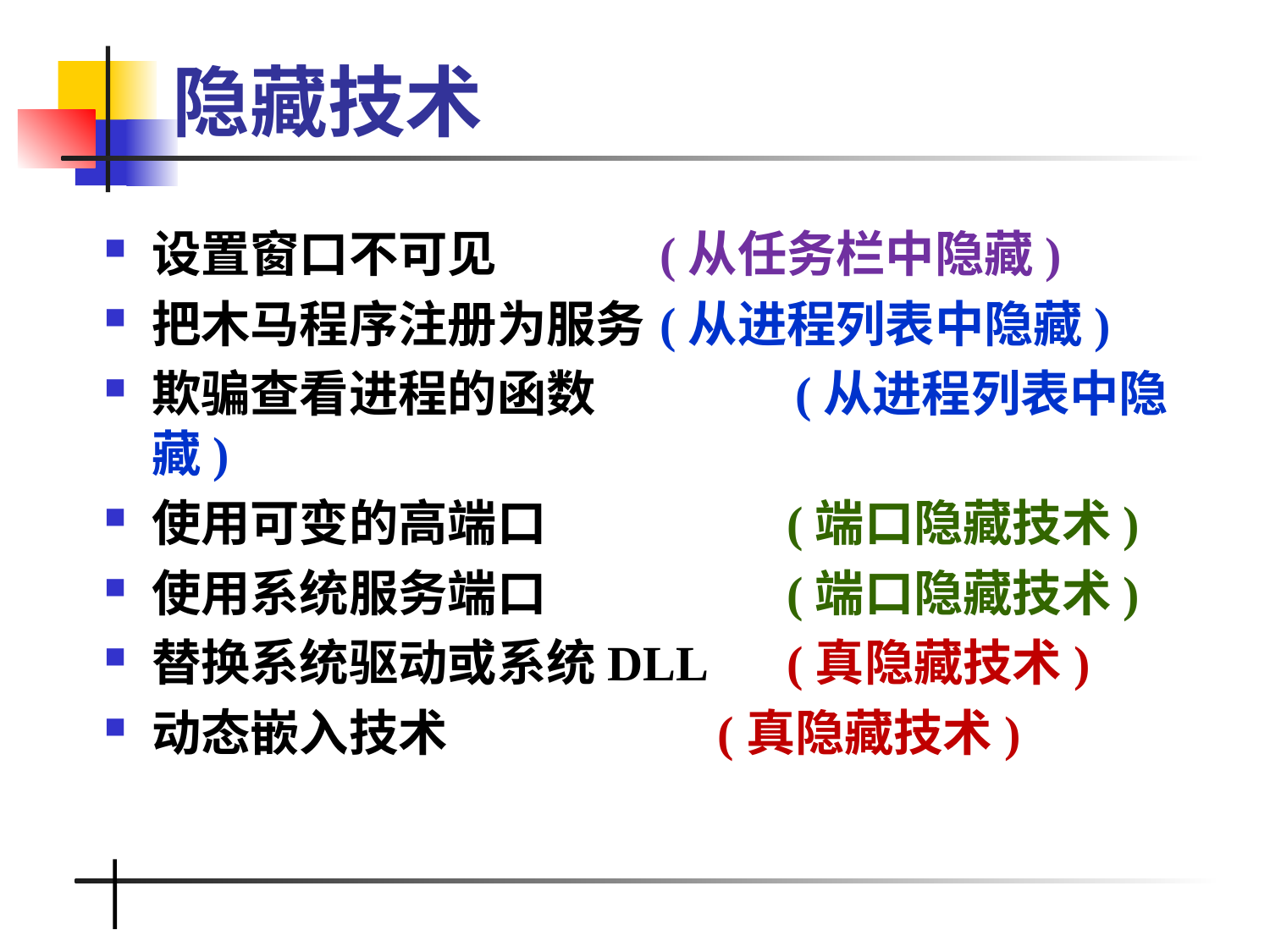

# 隐藏技术
设置窗口不可见		(从任务栏中隐藏)
把木马程序注册为服务	(从进程列表中隐藏)
欺骗查看进程的函数	           (从进程列表中隐藏)
使用可变的高端口		(端口隐藏技术)
使用系统服务端口		(端口隐藏技术)
替换系统驱动或系统DLL	(真隐藏技术)
动态嵌入技术                       (真隐藏技术)